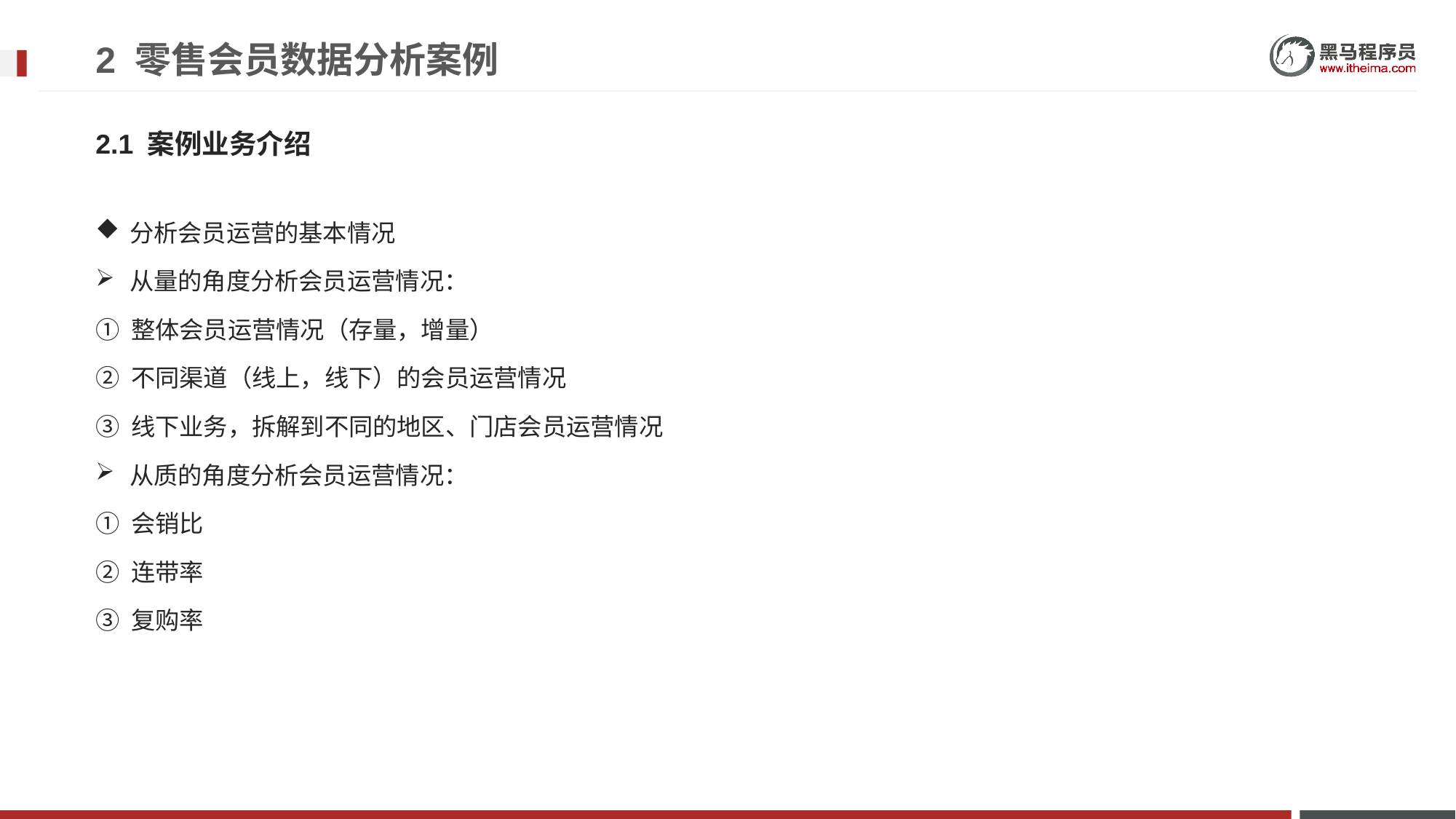

# 2 零售会员数据分析案例
2.1 案例业务介绍
分析会员运营的基本情况
从量的角度分析会员运营情况：
① 整体会员运营情况（存量，增量）
② 不同渠道（线上，线下）的会员运营情况
③ 线下业务，拆解到不同的地区、门店会员运营情况
从质的角度分析会员运营情况：
① 会销比
② 连带率
③ 复购率